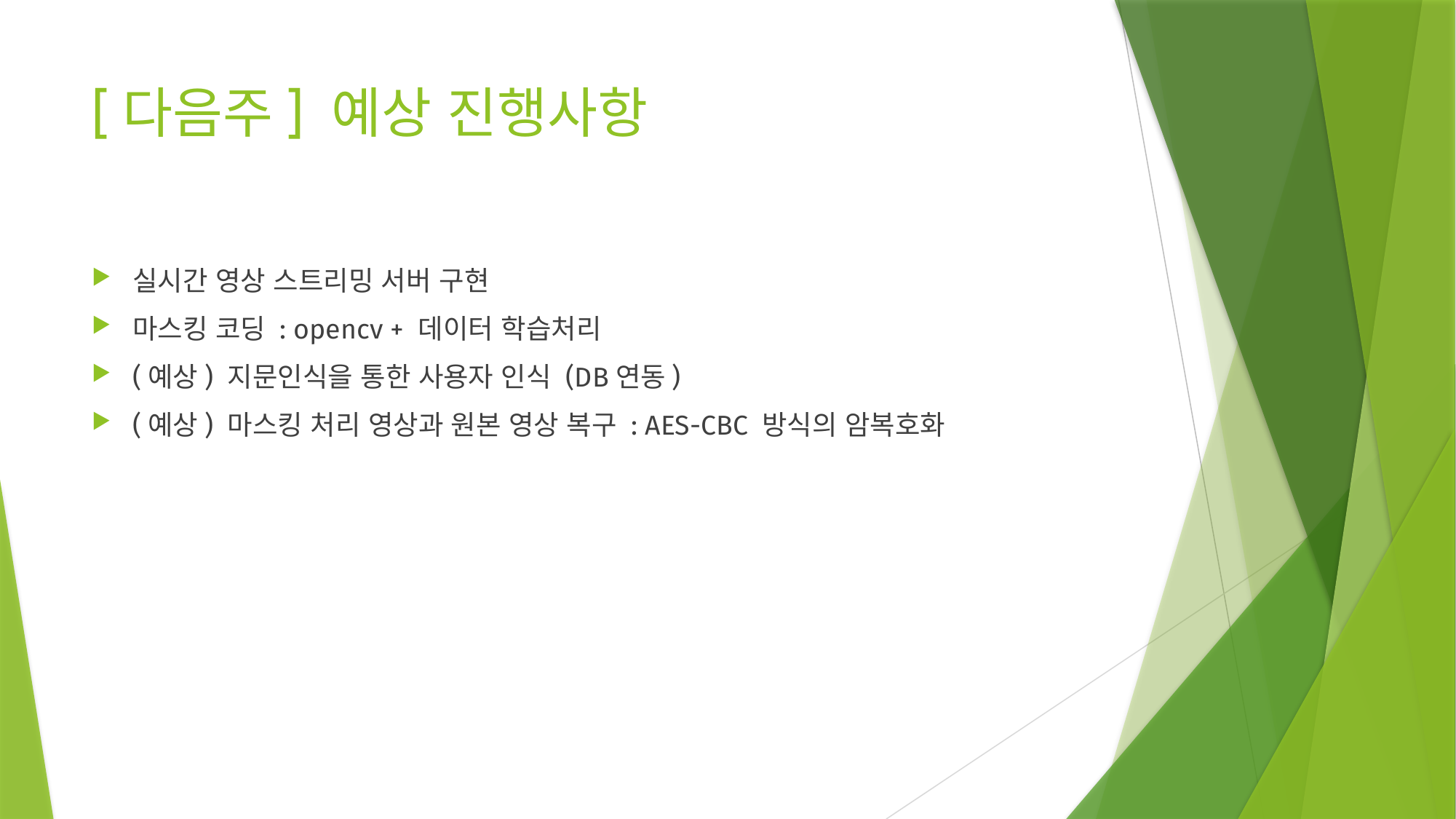

# [다음주] 예상 진행사항
실시간 영상 스트리밍 서버 구현
마스킹 코딩 : opencv + 데이터 학습처리
(예상) 지문인식을 통한 사용자 인식 (DB연동)
(예상) 마스킹 처리 영상과 원본 영상 복구 : AES-CBC 방식의 암복호화